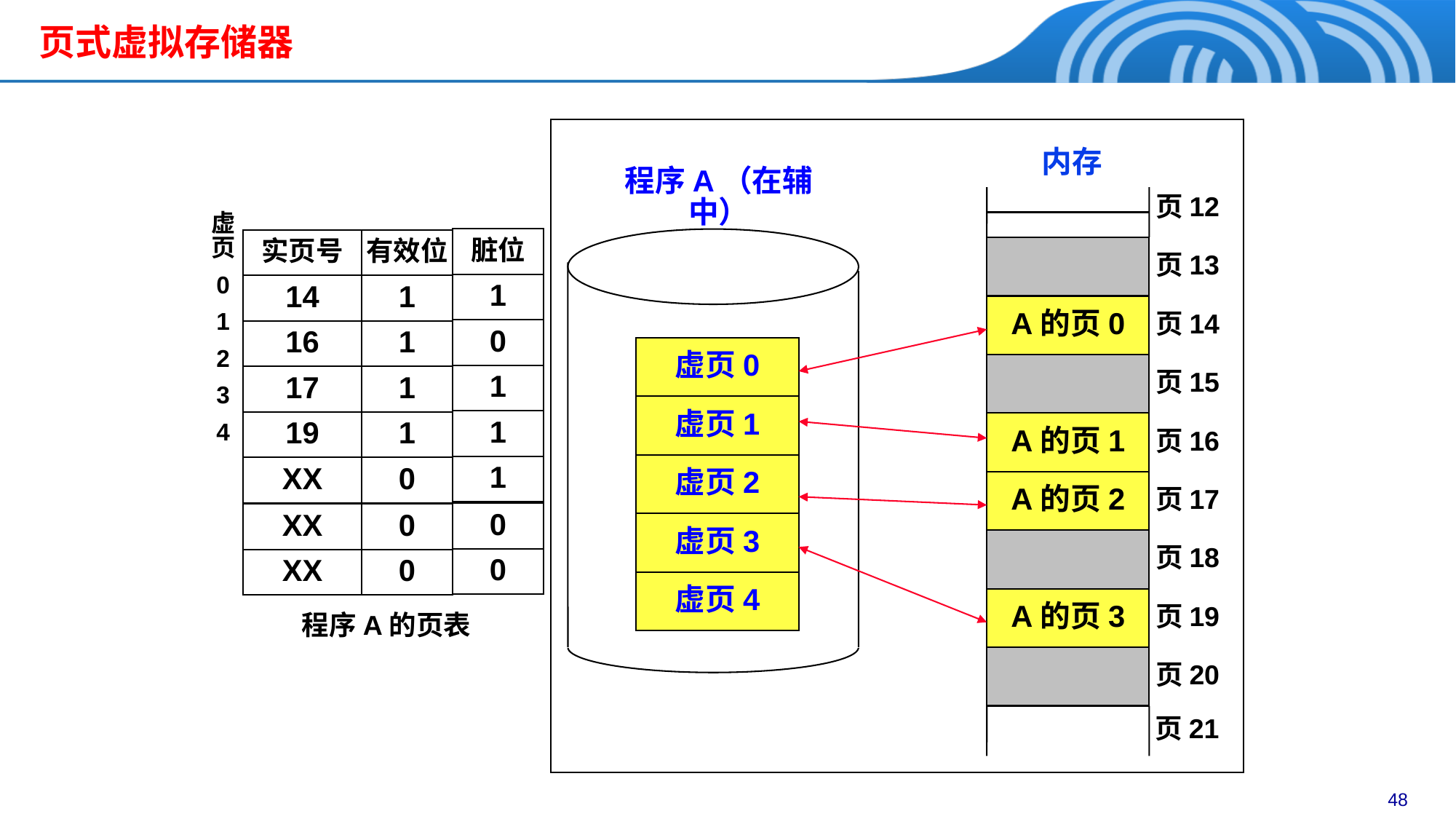

# 页式虚拟存储器

内存
程序A（在辅中）
页12

虚页
0
1
2
3
4
脏位

实页号
有效位

页13

1
14
1
A的页0
页14
0
16
1

虚页0

页15
1
17
1
虚页1
1
19
1
A的页1
页16

虚页2
1
XX
0
A的页2
页17

0
XX
0
虚页3

页18

0
XX
0
虚页4
A的页3
页19
程序A的页表

页20
页21